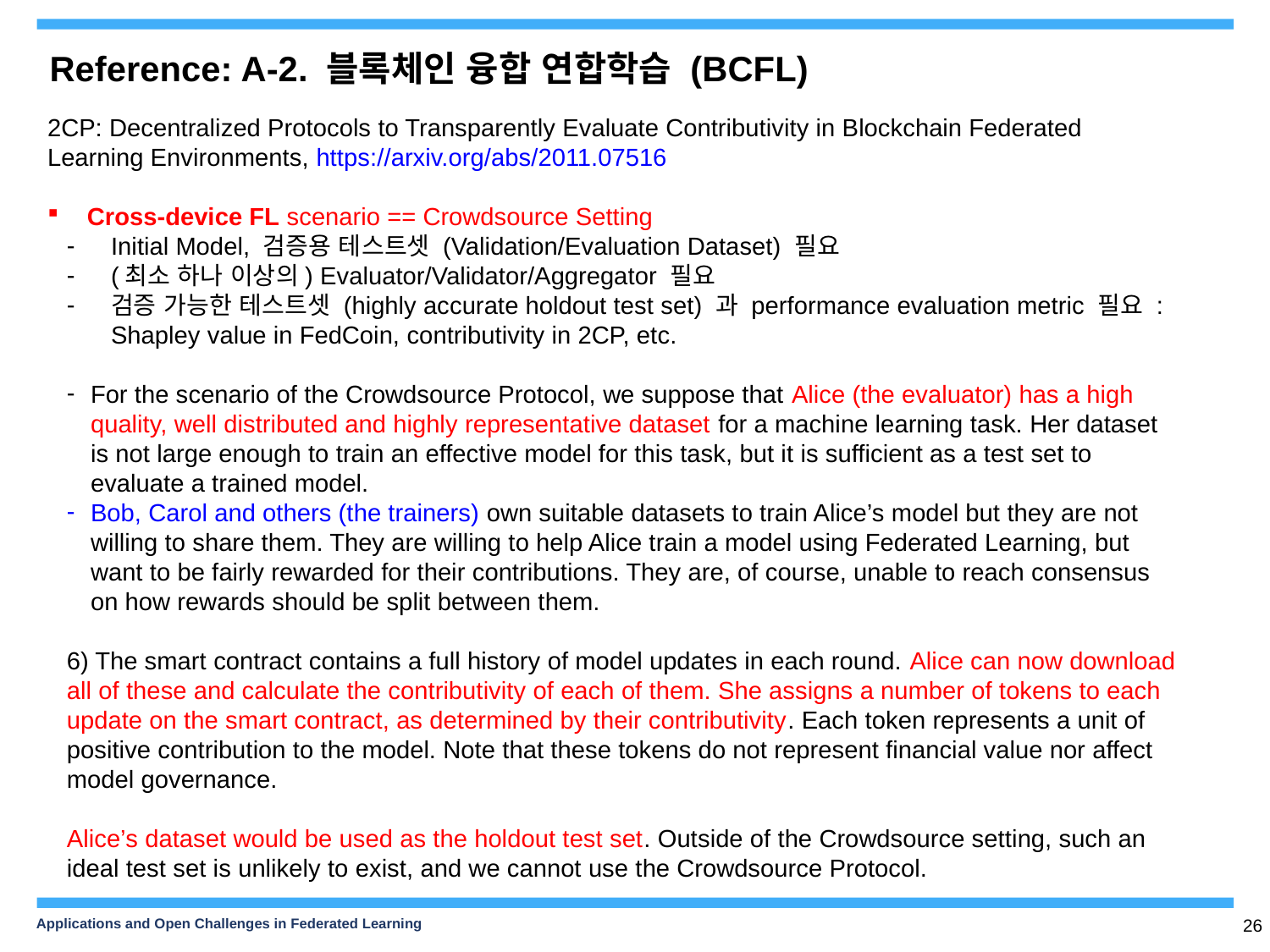

Reference: A-2. 블록체인 융합 연합학습 (BCFL)
2CP: Decentralized Protocols to Transparently Evaluate Contributivity in Blockchain Federated Learning Environments, https://arxiv.org/abs/2011.07516

Cross-device FL scenario == Crowdsource Setting
Initial Model, 검증용 테스트셋 (Validation/Evaluation Dataset) 필요
(최소 하나 이상의) Evaluator/Validator/Aggregator 필요
검증 가능한 테스트셋 (highly accurate holdout test set) 과 performance evaluation metric 필요 : Shapley value in FedCoin, contributivity in 2CP, etc.

For the scenario of the Crowdsource Protocol, we suppose that Alice (the evaluator) has a high quality, well distributed and highly representative dataset for a machine learning task. Her dataset is not large enough to train an effective model for this task, but it is sufficient as a test set to evaluate a trained model.
Bob, Carol and others (the trainers) own suitable datasets to train Alice’s model but they are not willing to share them. They are willing to help Alice train a model using Federated Learning, but want to be fairly rewarded for their contributions. They are, of course, unable to reach consensus on how rewards should be split between them.

6) The smart contract contains a full history of model updates in each round. Alice can now download all of these and calculate the contributivity of each of them. She assigns a number of tokens to each update on the smart contract, as determined by their contributivity. Each token represents a unit of positive contribution to the model. Note that these tokens do not represent financial value nor affect model governance.

Alice’s dataset would be used as the holdout test set. Outside of the Crowdsource setting, such an ideal test set is unlikely to exist, and we cannot use the Crowdsource Protocol.